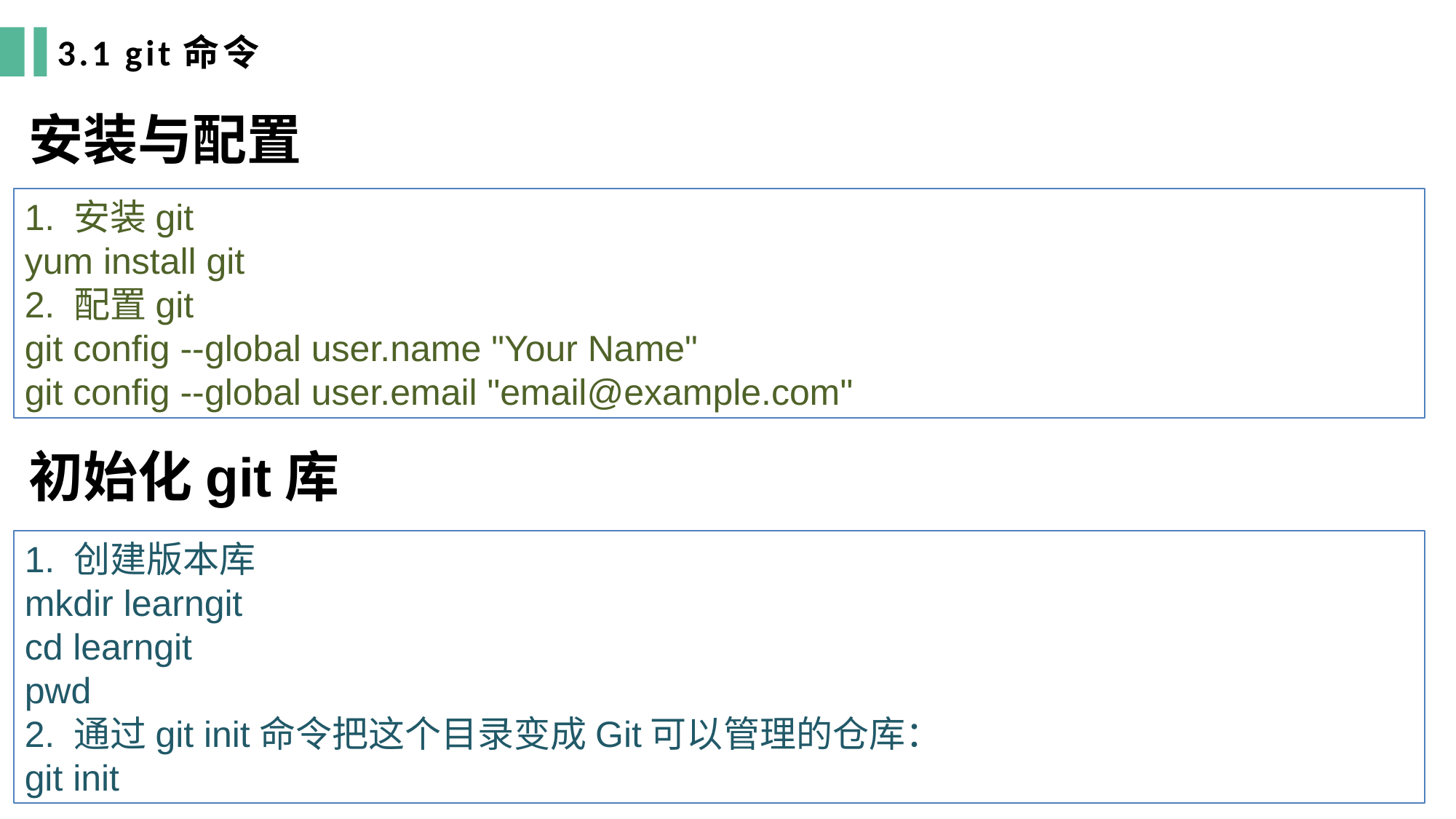

3.1 git命令
安装与配置
1. 安装git
yum install git
2. 配置git
git config --global user.name "Your Name"
git config --global user.email "email@example.com"
初始化git库
1. 创建版本库
mkdir learngit
cd learngit
pwd
2. 通过git init命令把这个目录变成Git可以管理的仓库：
git init